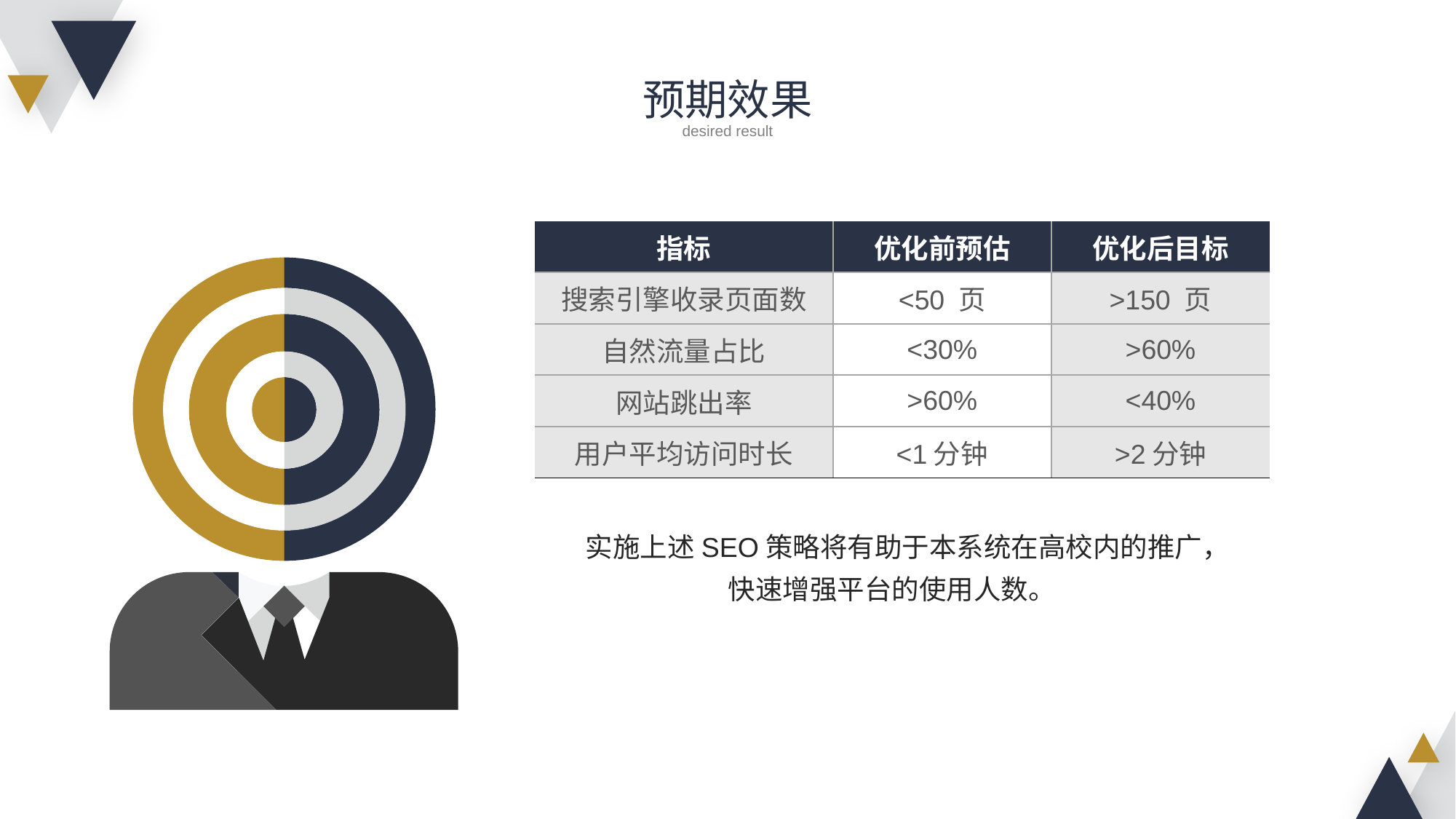

预期效果
desired result
| 指标 | 优化前预估 | 优化后目标 |
| --- | --- | --- |
| 搜索引擎收录页面数 | <50 页 | >150 页 |
| 自然流量占比 | <30% | >60% |
| 网站跳出率 | >60% | <40% |
| 用户平均访问时长 | <1分钟 | >2分钟 |

    实施上述SEO策略将有助于本系统在高校内的推广，
快速增强平台的使用人数。